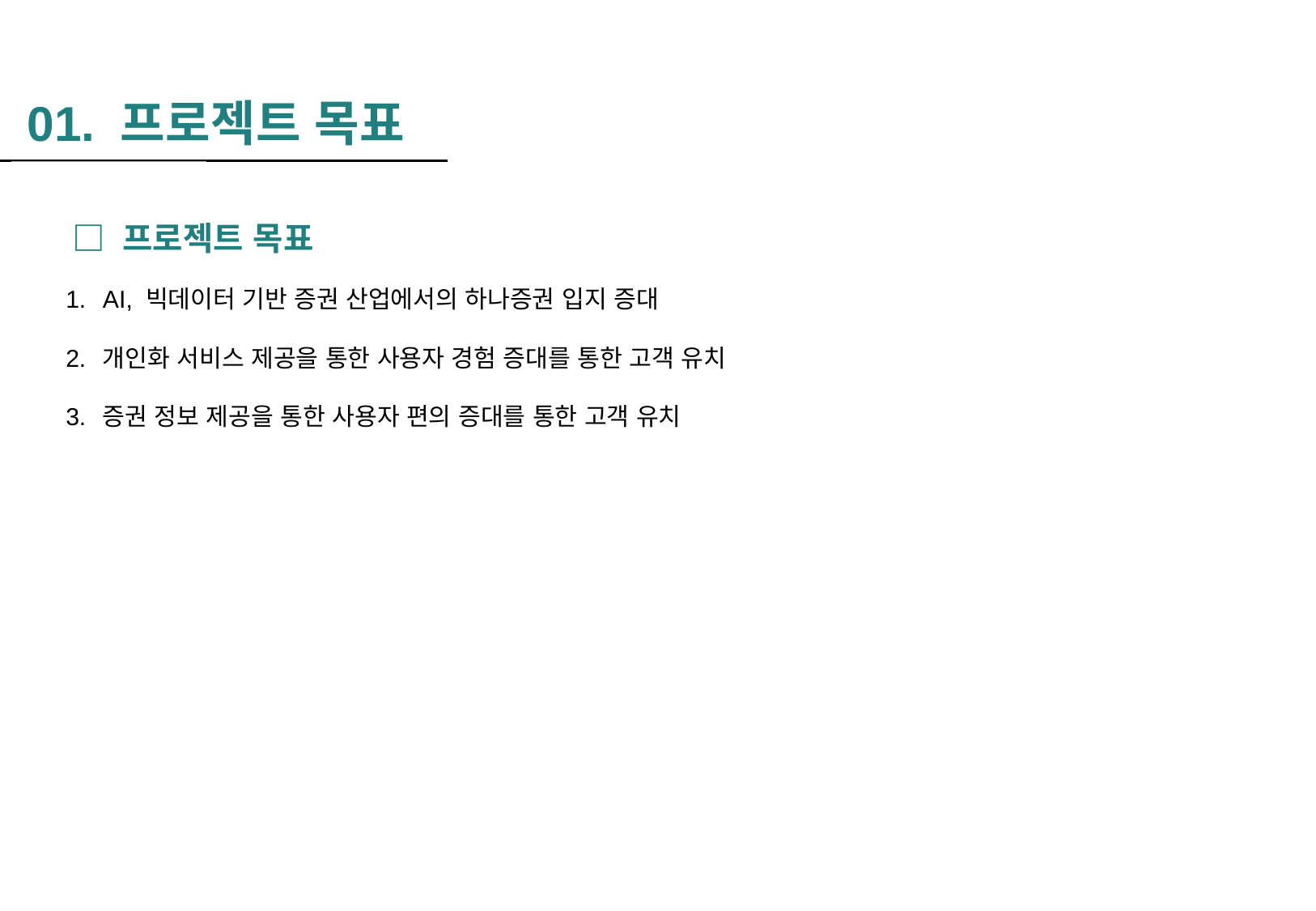

01. 프로젝트 목표

□ 프로젝트 목표

AI, 빅데이터 기반 증권 산업에서의 하나증권 입지 증대

개인화 서비스 제공을 통한 사용자 경험 증대를 통한 고객 유치

증권 정보 제공을 통한 사용자 편의 증대를 통한 고객 유치